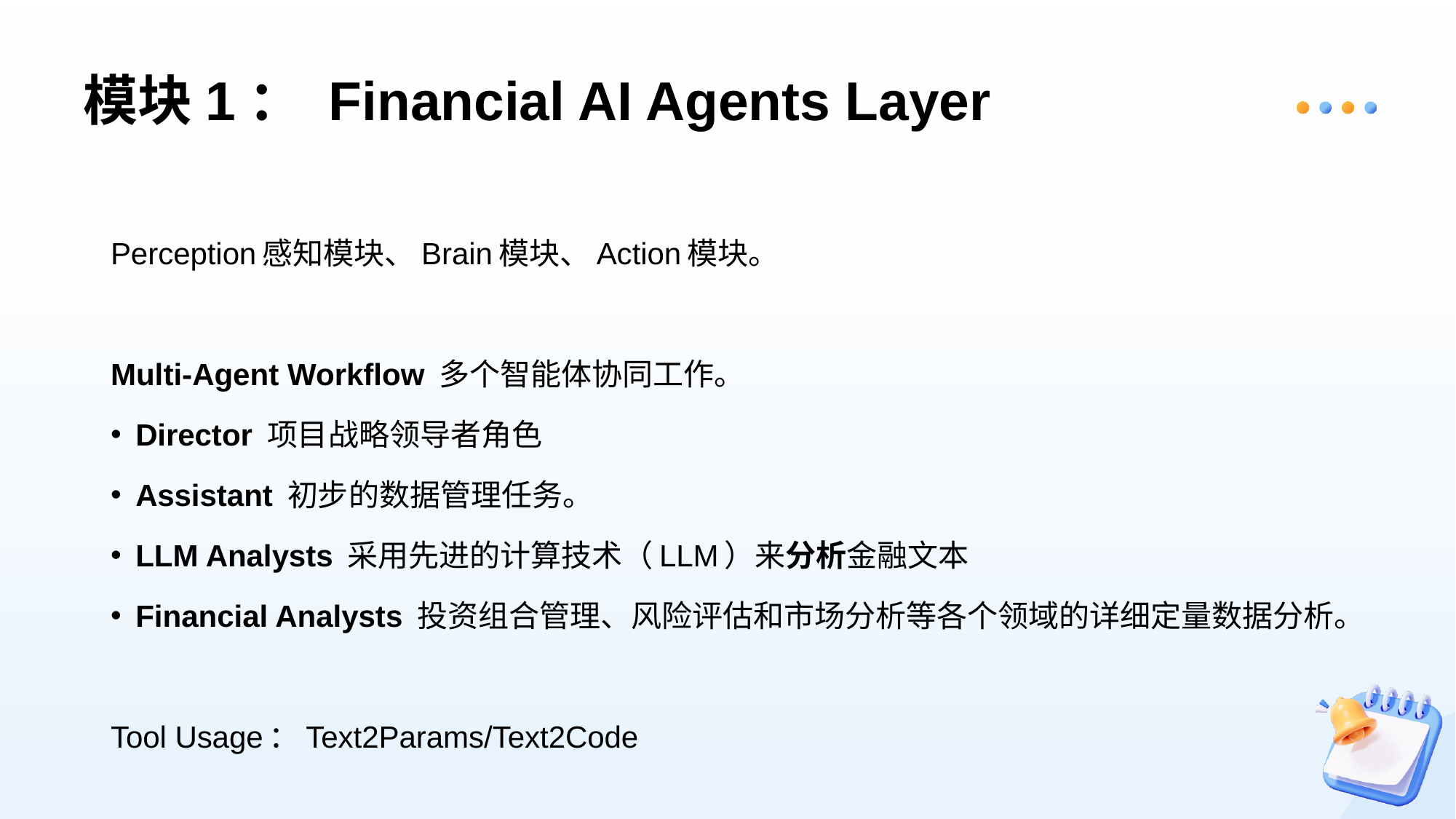

# 模块1： Financial AI Agents Layer
Perception感知模块、Brain模块、Action模块。

Multi-Agent Workflow 多个智能体协同工作。
Director 项目战略领导者角色
Assistant 初步的数据管理任务。
LLM Analysts 采用先进的计算技术（LLM）来分析金融文本
Financial Analysts 投资组合管理、风险评估和市场分析等各个领域的详细定量数据分析。

Tool Usage：Text2Params/Text2Code